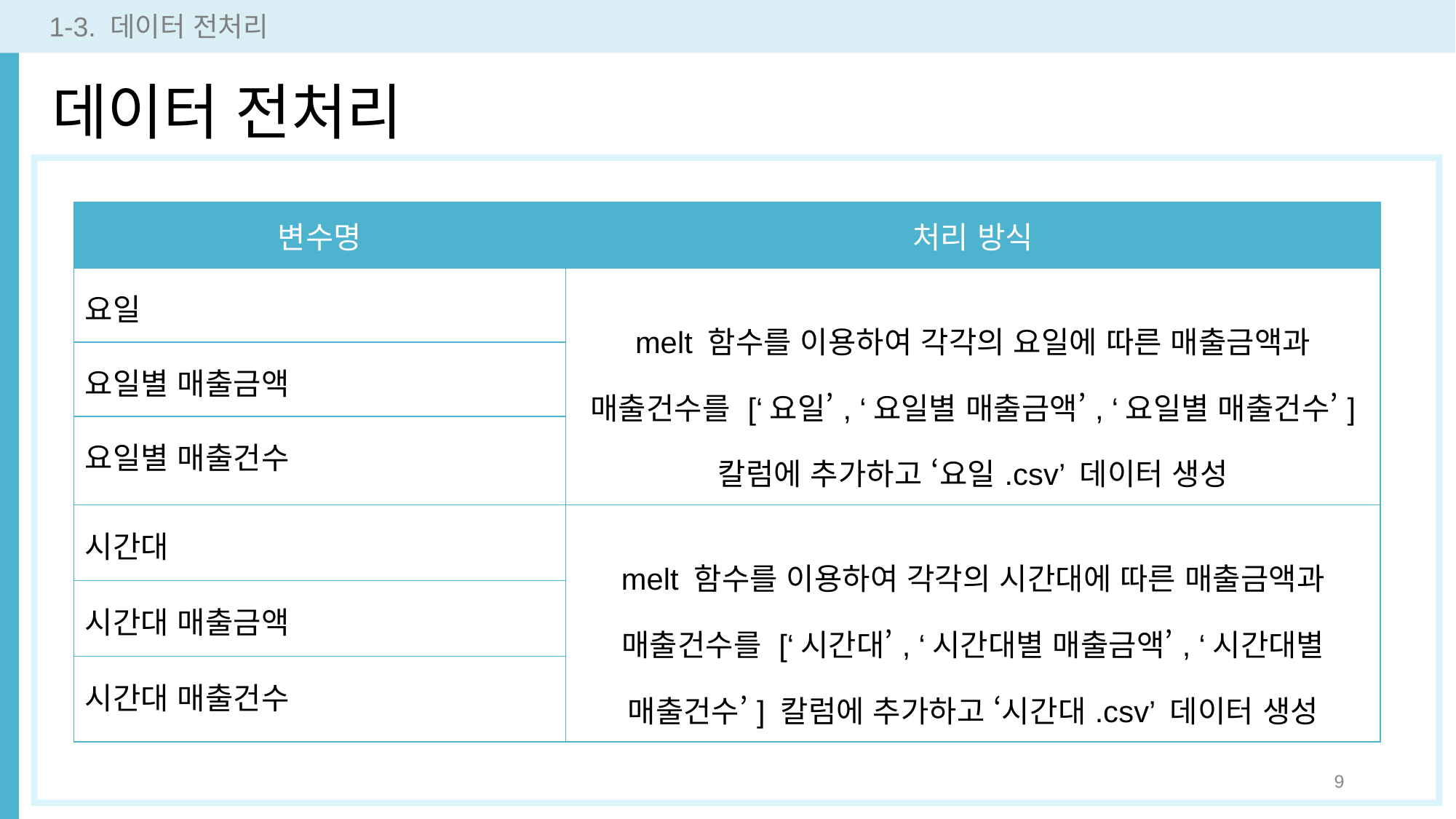

1-3. 데이터 전처리
데이터 전처리

| 변수명 | 처리 방식 |
| --- | --- |
| 요일 | melt 함수를 이용하여 각각의 요일에 따른 매출금액과 매출건수를 [‘요일’, ‘요일별 매출금액’, ‘요일별 매출건수’] 칼럼에 추가하고 ‘요일.csv’ 데이터 생성 |
| 요일별 매출금액 |  |
| 요일별 매출건수 |  |
| 시간대 | melt 함수를 이용하여 각각의 시간대에 따른 매출금액과 매출건수를 [‘시간대’, ‘시간대별 매출금액’, ‘시간대별 매출건수’] 칼럼에 추가하고 ‘시간대.csv’ 데이터 생성 |
| 시간대 매출금액 |  |
| 시간대 매출건수 |  |
9